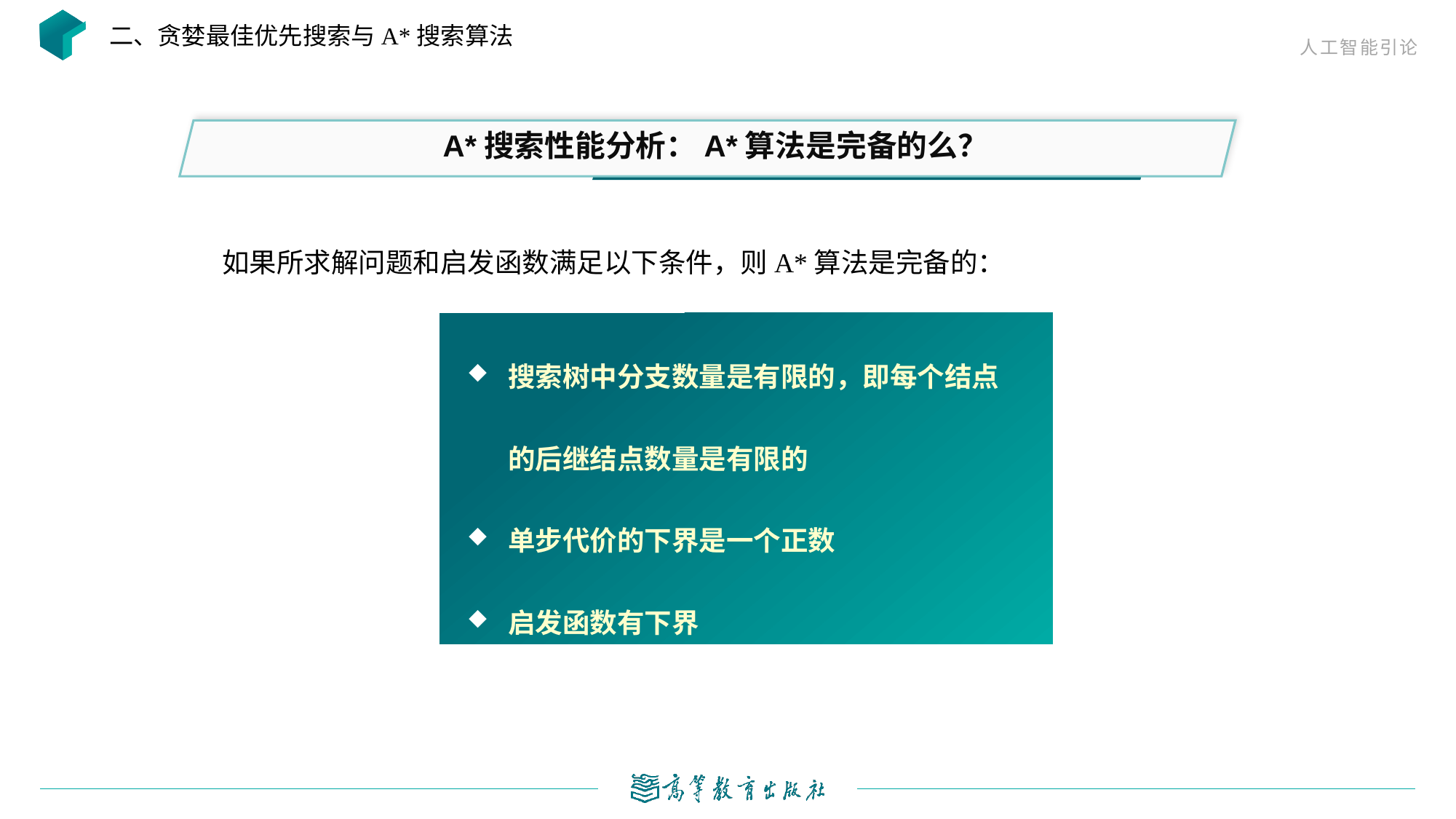

二、贪婪最佳优先搜索与A*搜索算法

A*搜索性能分析：A*算法是完备的么？

如果所求解问题和启发函数满足以下条件，则A*算法是完备的：
搜索树中分支数量是有限的，即每个结点的后继结点数量是有限的
单步代价的下界是一个正数
启发函数有下界